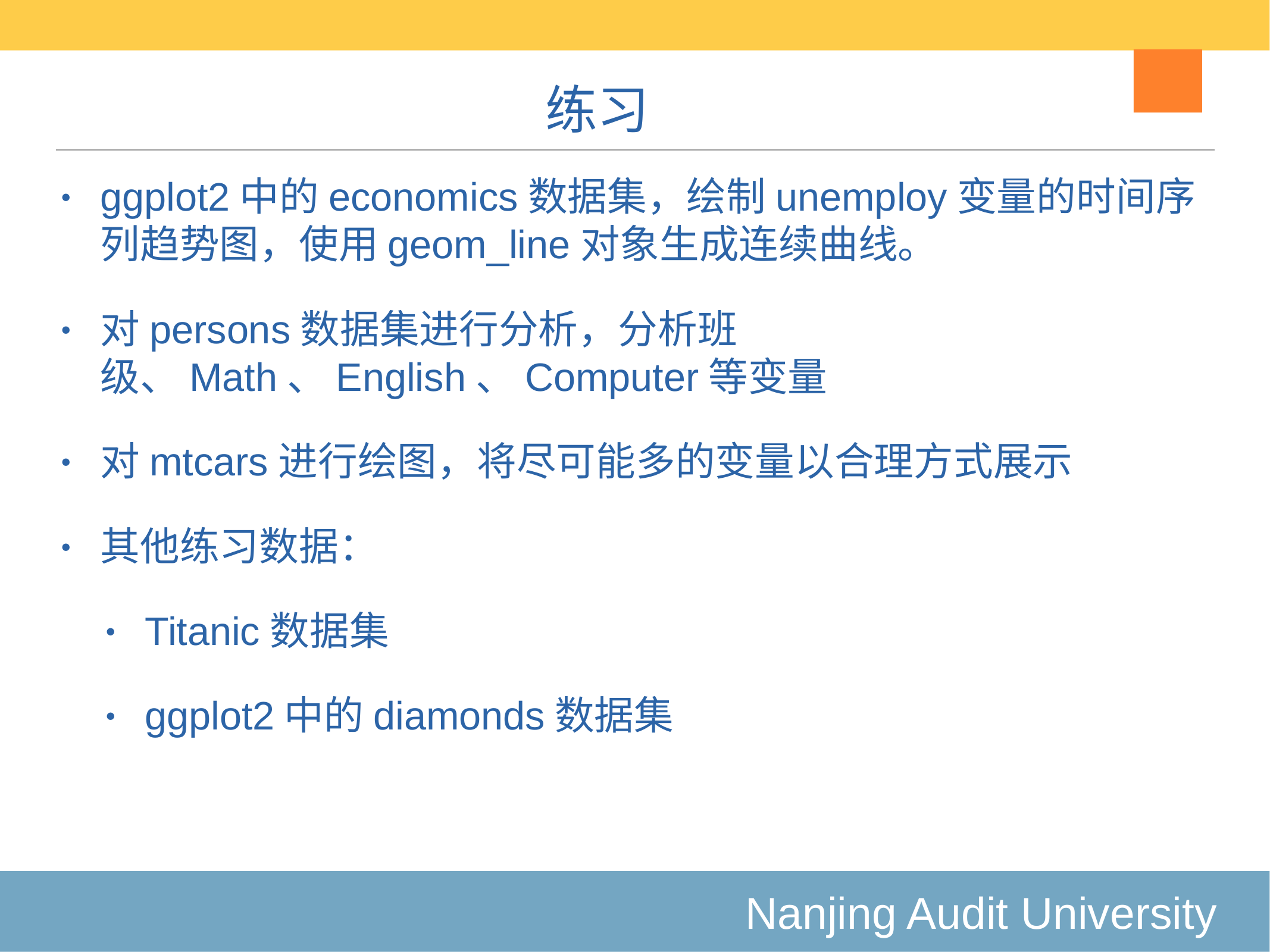

# 练习
ggplot2中的economics数据集，绘制unemploy变量的时间序列趋势图，使用geom_line对象生成连续曲线。
对persons数据集进行分析，分析班级、Math、English、Computer等变量
对mtcars进行绘图，将尽可能多的变量以合理方式展示
其他练习数据：
Titanic数据集
ggplot2中的diamonds数据集